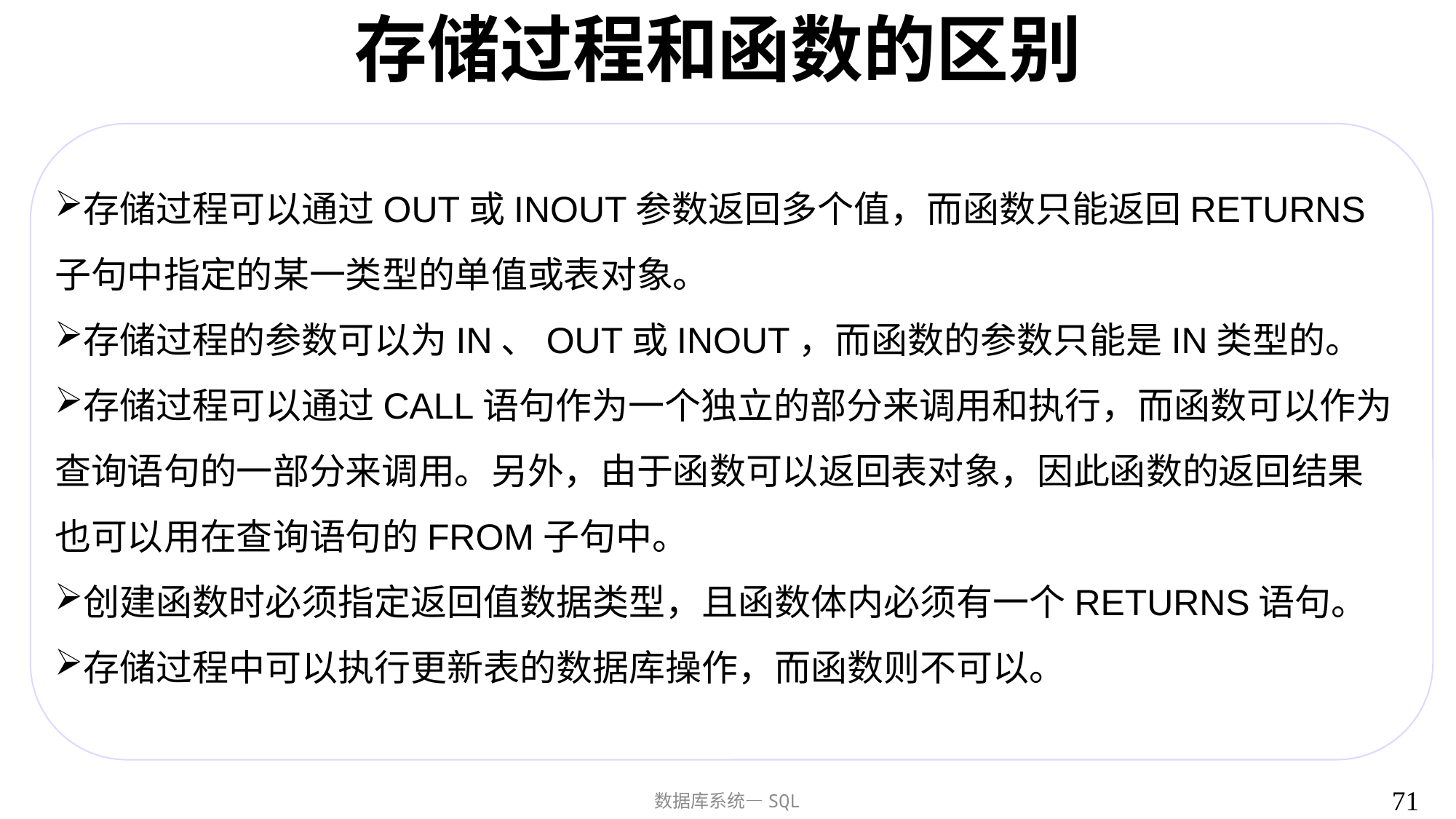

# 存储过程和函数的区别

存储过程可以通过OUT或INOUT参数返回多个值，而函数只能返回RETURNS子句中指定的某一类型的单值或表对象。
存储过程的参数可以为IN、OUT或INOUT，而函数的参数只能是IN类型的。
存储过程可以通过CALL语句作为一个独立的部分来调用和执行，而函数可以作为查询语句的一部分来调用。另外，由于函数可以返回表对象，因此函数的返回结果也可以用在查询语句的FROM子句中。
创建函数时必须指定返回值数据类型，且函数体内必须有一个RETURNS语句。
存储过程中可以执行更新表的数据库操作，而函数则不可以。
71
数据库系统—SQL